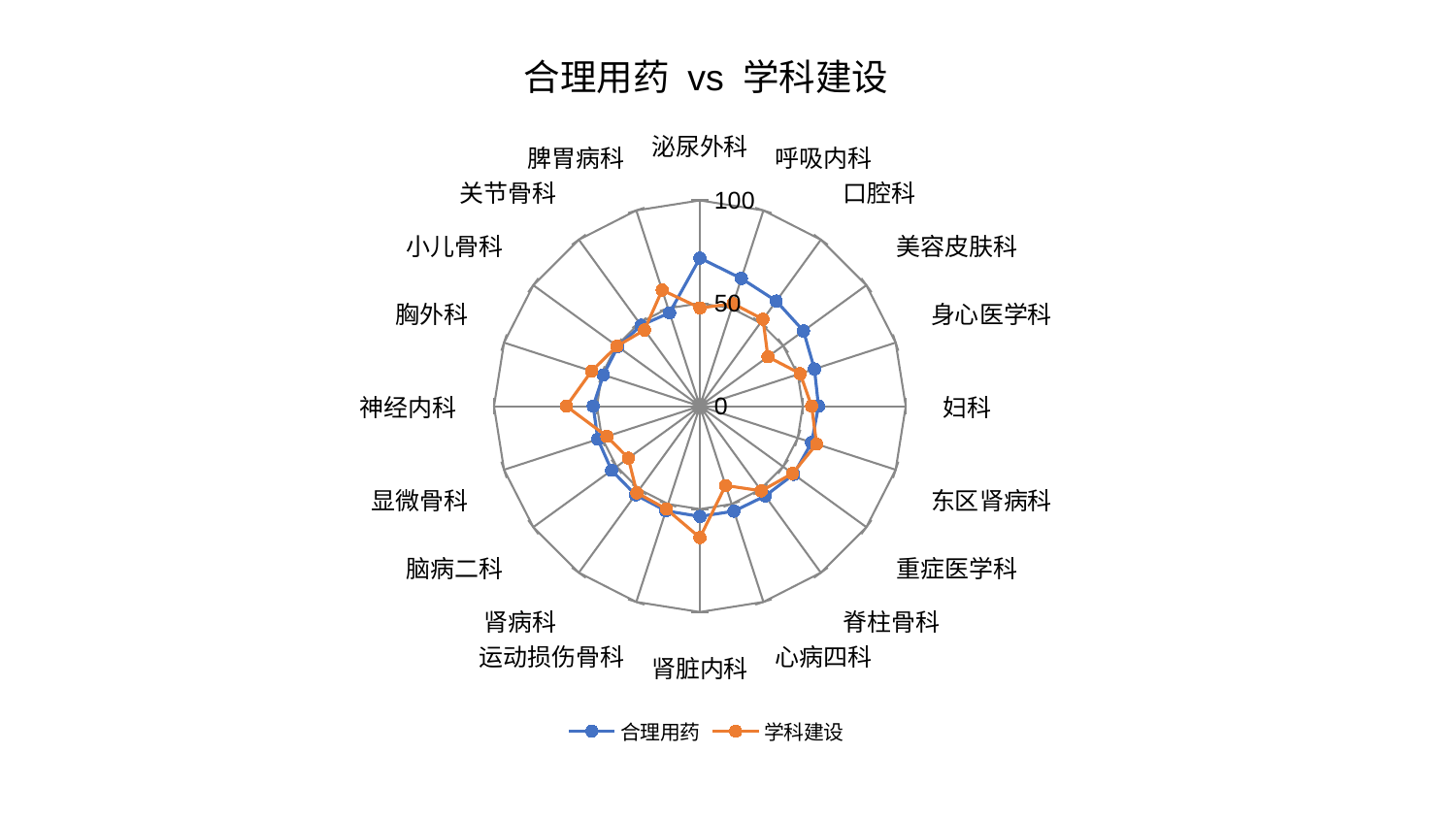

### Chart: 合理用药 vs 学科建设

| Category | 合理用药 | 学科建设 |
|---|---|---|
| 泌尿外科 | 71.96816398819695 | 47.76861328359377 |
| 呼吸内科 | 65.25508393553373 | 52.352794168617514 |
| 口腔科 | 63.16415470115199 | 52.21228587278802 |
| 美容皮肤科 | 62.23154088016317 | 40.86669979971177 |
| 身心医学科 | 58.53900778478871 | 51.231058227789774 |
| 妇科 | 57.648717331044196 | 54.30393865728363 |
| 东区肾病科 | 57.085052614206155 | 59.63331782829346 |
| 重症医学科 | 56.33801900364683 | 55.63231541110308 |
| 脊柱骨科 | 53.92701789234974 | 50.83289113421653 |
| 心病四科 | 53.62917258545043 | 40.52056389198909 |
| 肾脏内科 | 53.57685321905661 | 63.874222721086426 |
| 运动损伤骨科 | 53.46251411490046 | 52.593455334704664 |
| 肾病科 | 53.224827882535074 | 52.03785190765147 |
| 脑病二科 | 53.01496176830556 | 42.964957309418686 |
| 显微骨科 | 52.08121486497701 | 47.483321163414615 |
| 神经内科 | 51.826047673812454 | 64.85231487515505 |
| 胸外科 | 49.26549935795758 | 55.28394188593106 |
| 小儿骨科 | 49.23054127757813 | 49.715566704233076 |
| 关节骨科 | 48.58776284410048 | 45.75816729663751 |
| 脾胃病科 | 47.6999292547613 | 59.326118350749745 |
50